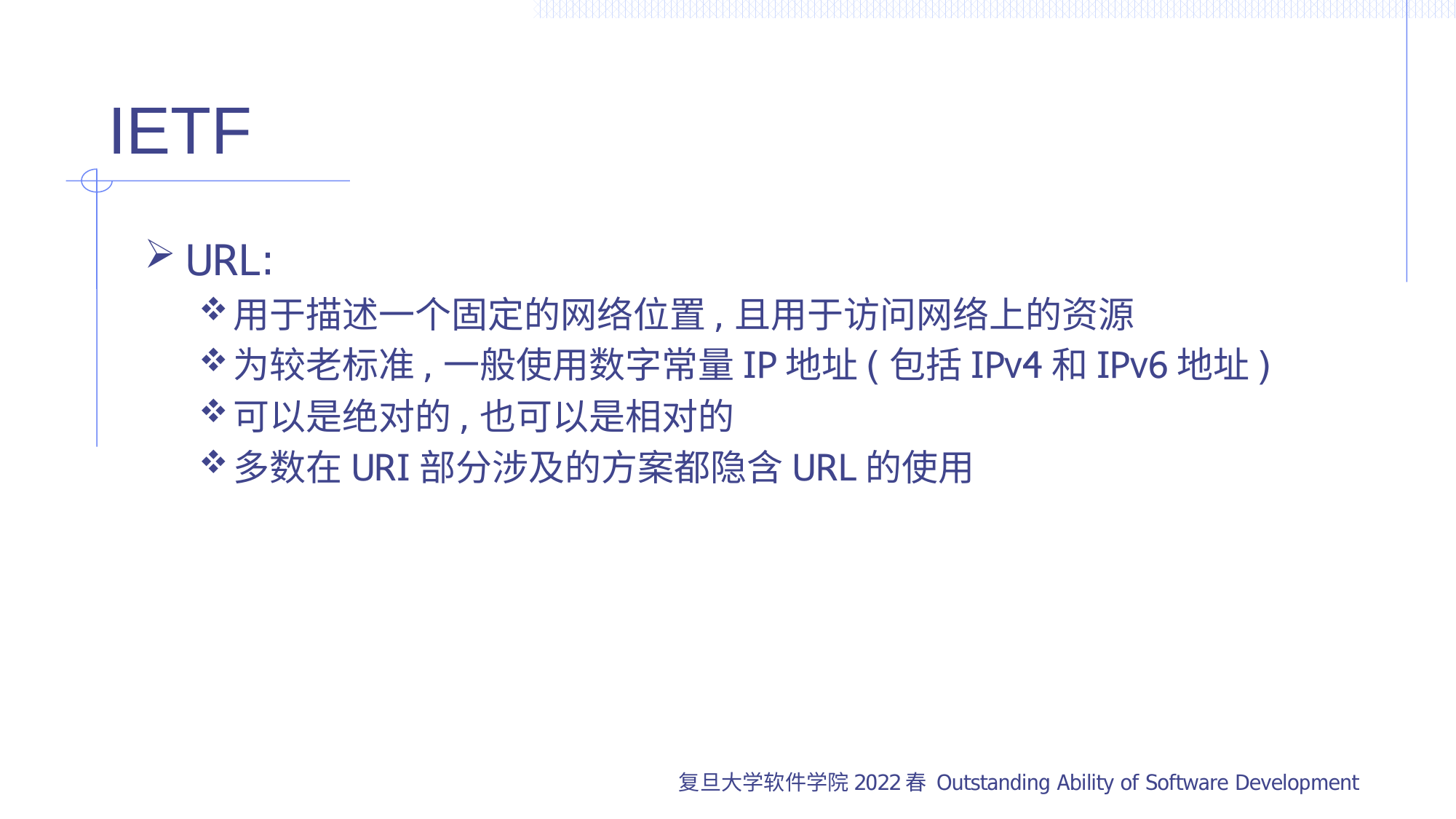

# IETF
URL:
用于描述一个固定的网络位置,且用于访问网络上的资源
为较老标准,一般使用数字常量IP地址(包括IPv4和IPv6地址)
可以是绝对的,也可以是相对的
多数在URI部分涉及的方案都隐含URL的使用